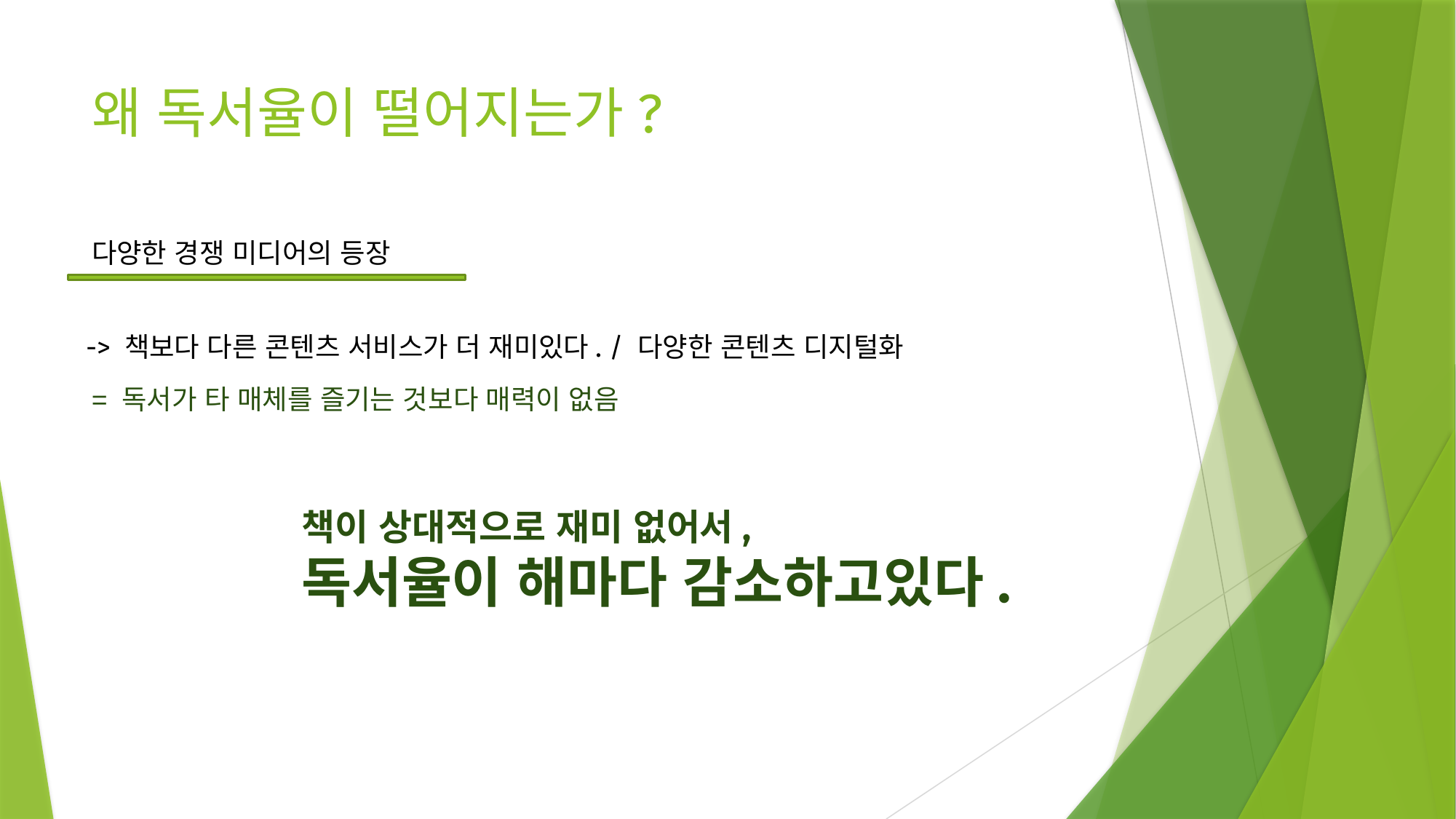

# 왜 독서율이 떨어지는가?
다양한 경쟁 미디어의 등장

-> 책보다 다른 콘텐츠 서비스가 더 재미있다. / 다양한 콘텐츠 디지털화
= 독서가 타 매체를 즐기는 것보다 매력이 없음
책이 상대적으로 재미 없어서,
독서율이 해마다 감소하고있다.